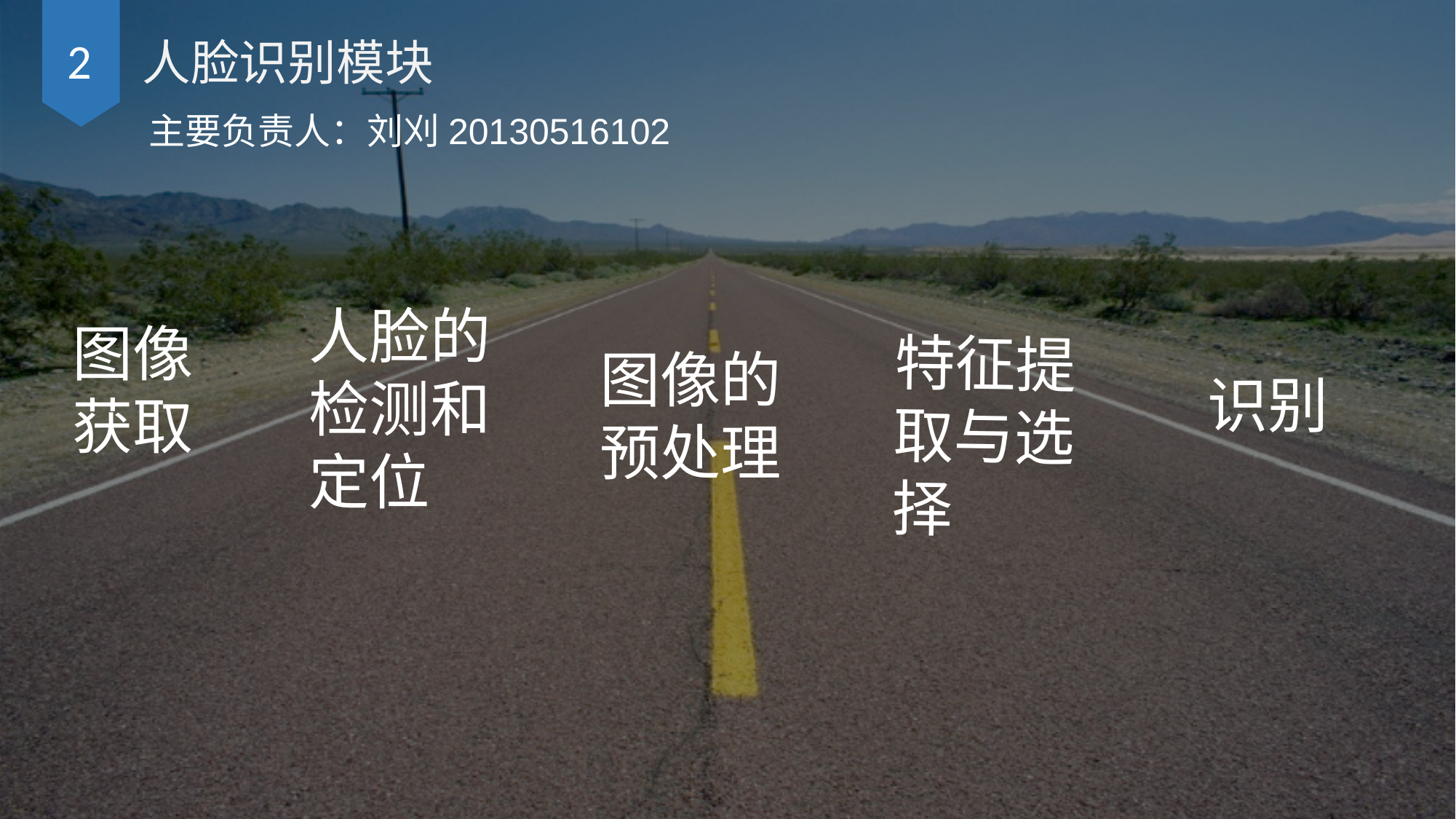

2
人脸识别模块
主要负责人：刘刈20130516102
人脸的检测和定位
图像获取
特征提取与选择
图像的预处理
识别